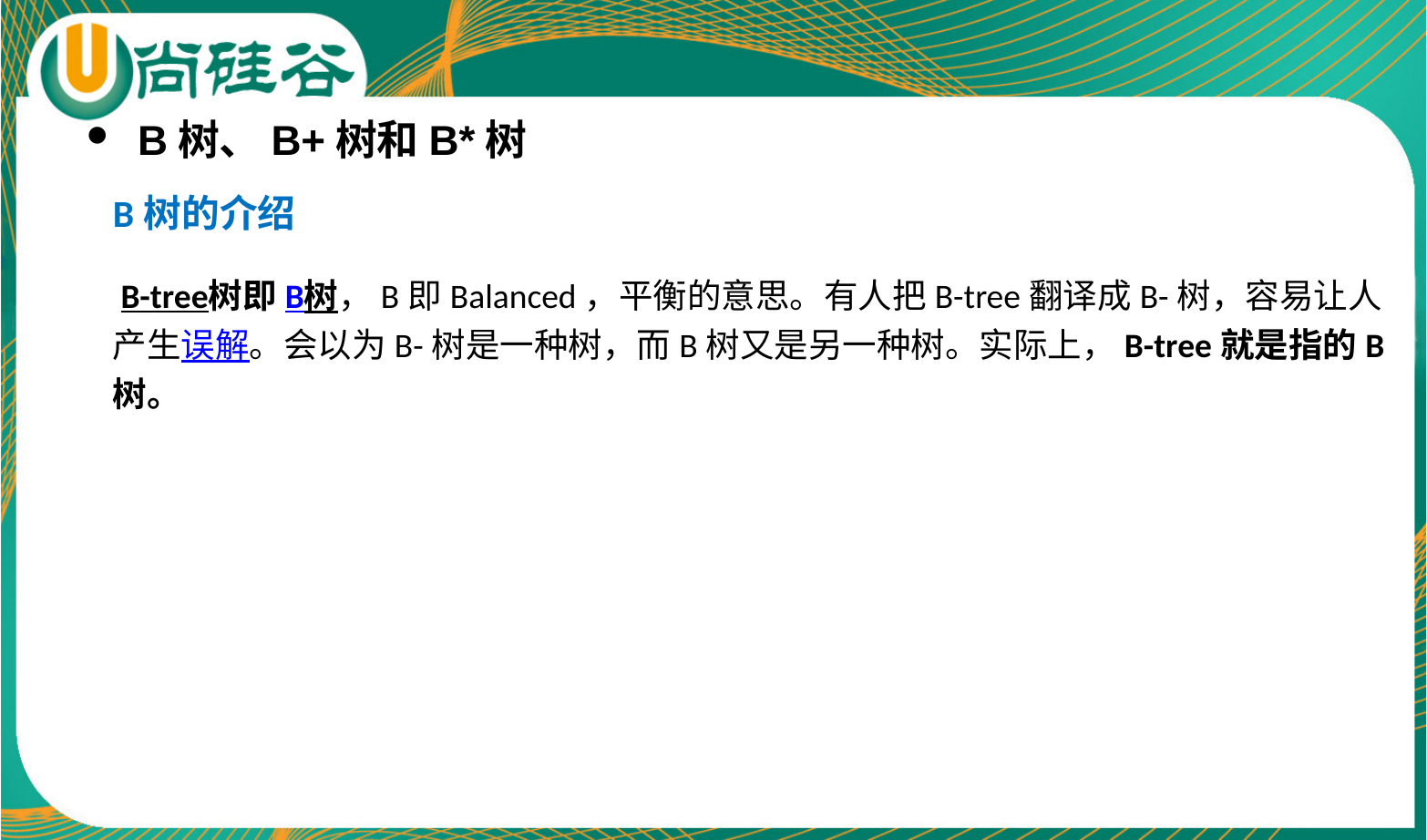

B树、B+树和B*树
B树的介绍

 B-tree树即B树，B即Balanced，平衡的意思。有人把B-tree翻译成B-树，容易让人
产生误解。会以为B-树是一种树，而B树又是另一种树。实际上，B-tree就是指的B树。